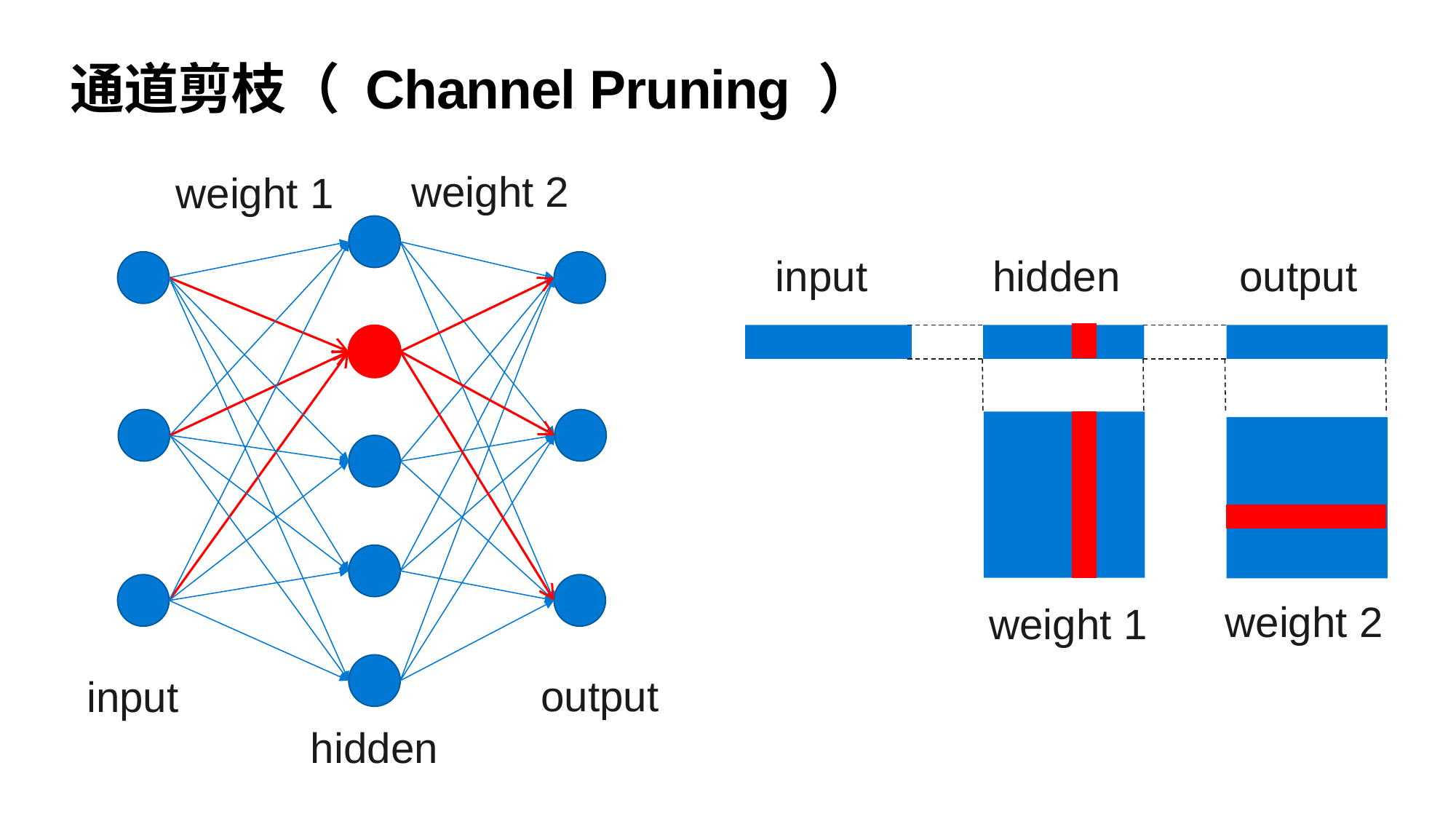

# 通道剪枝（ Channel Pruning ）
weight 2
weight 1

input
hidden
output

weight 2
weight 1

output
input
hidden